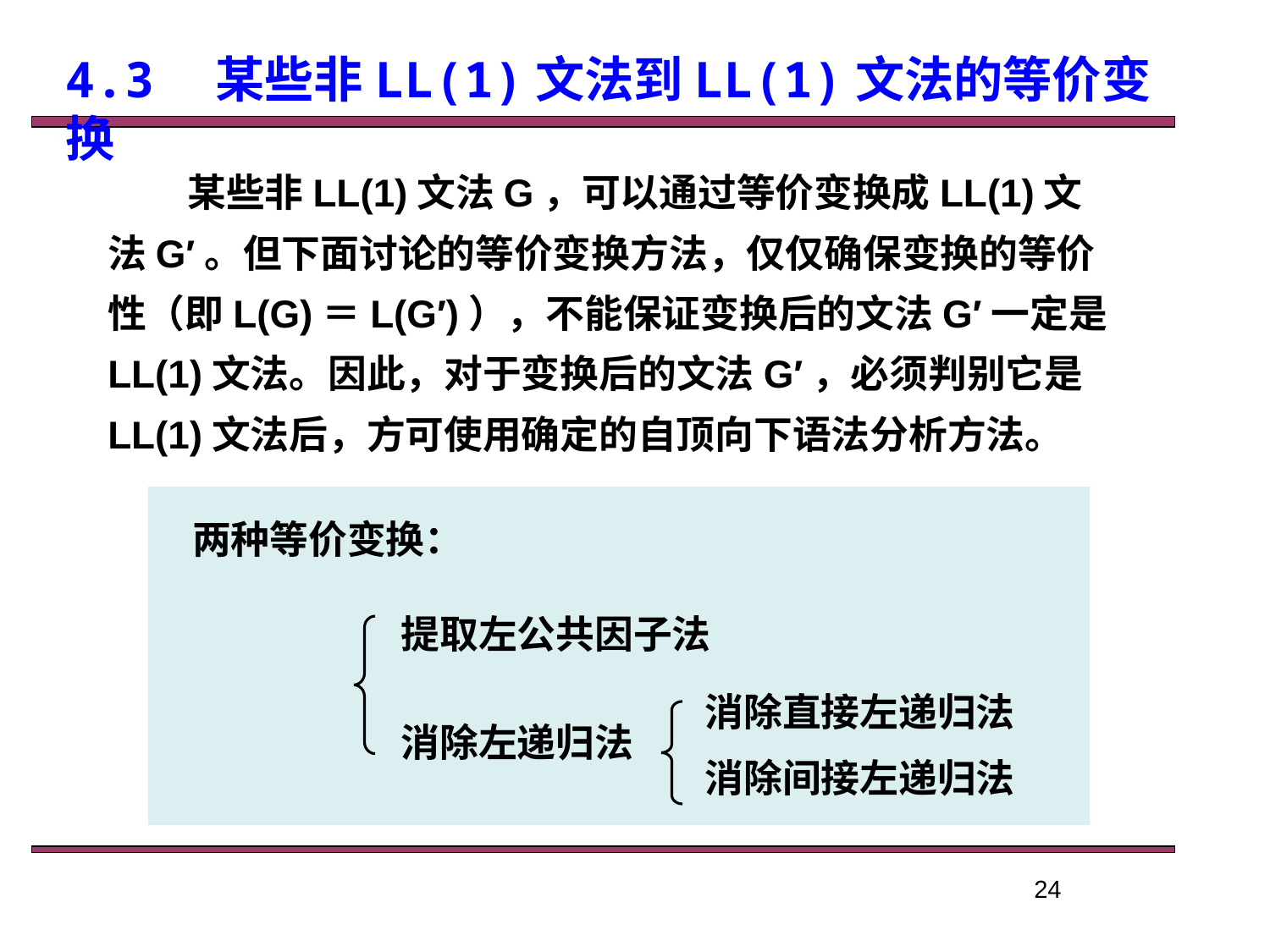

# 4.3　某些非LL(1)文法到LL(1)文法的等价变换
某些非LL(1)文法G，可以通过等价变换成LL(1)文法G′。但下面讨论的等价变换方法，仅仅确保变换的等价性（即L(G)＝L(G′)），不能保证变换后的文法G′一定是LL(1)文法。因此，对于变换后的文法G′，必须判别它是LL(1)文法后，方可使用确定的自顶向下语法分析方法。

两种等价变换：
 提取左公共因子法

 消除左递归法

消除直接左递归法
消除间接左递归法

24